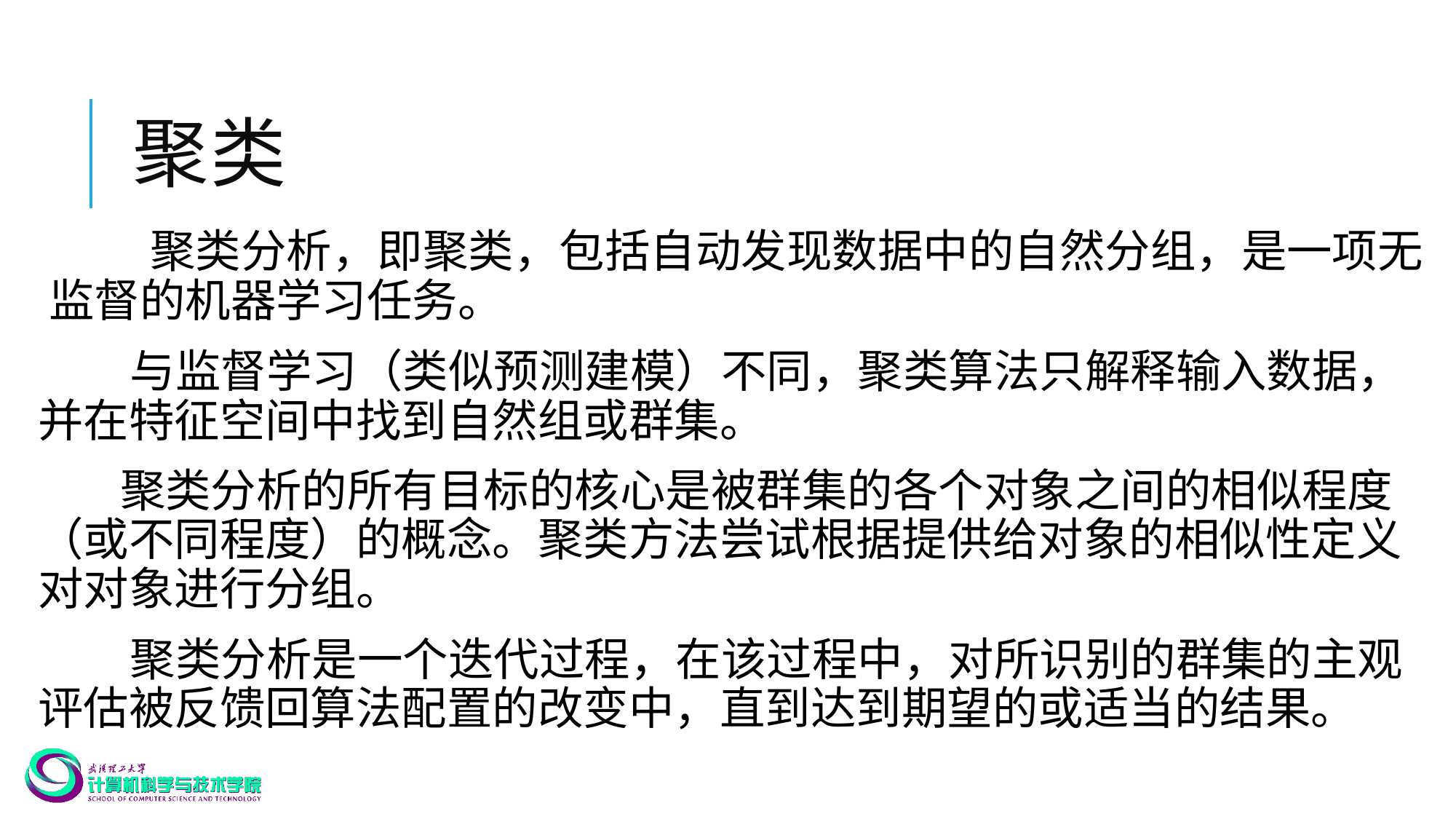

# 聚类
        聚类分析，即聚类，包括自动发现数据中的自然分组，是一项无监督的机器学习任务。
        与监督学习（类似预测建模）不同，聚类算法只解释输入数据，并在特征空间中找到自然组或群集。
       聚类分析的所有目标的核心是被群集的各个对象之间的相似程度（或不同程度）的概念。聚类方法尝试根据提供给对象的相似性定义对对象进行分组。
        聚类分析是一个迭代过程，在该过程中，对所识别的群集的主观评估被反馈回算法配置的改变中，直到达到期望的或适当的结果。